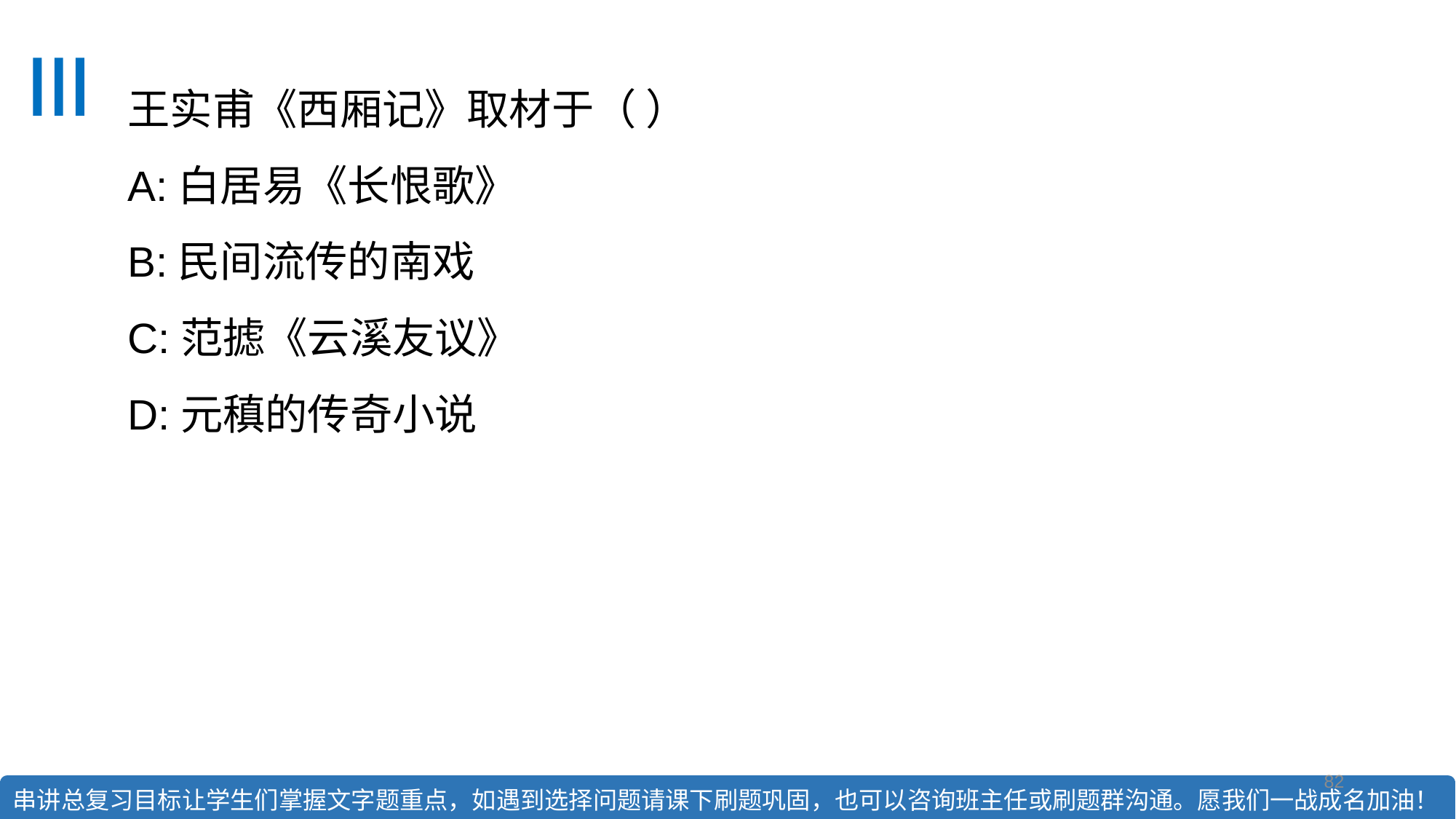

# 王实甫《西厢记》取材于（ ） A:白居易《长恨歌》 B:民间流传的南戏 C:范摅《云溪友议》 D:元稹的传奇小说

82